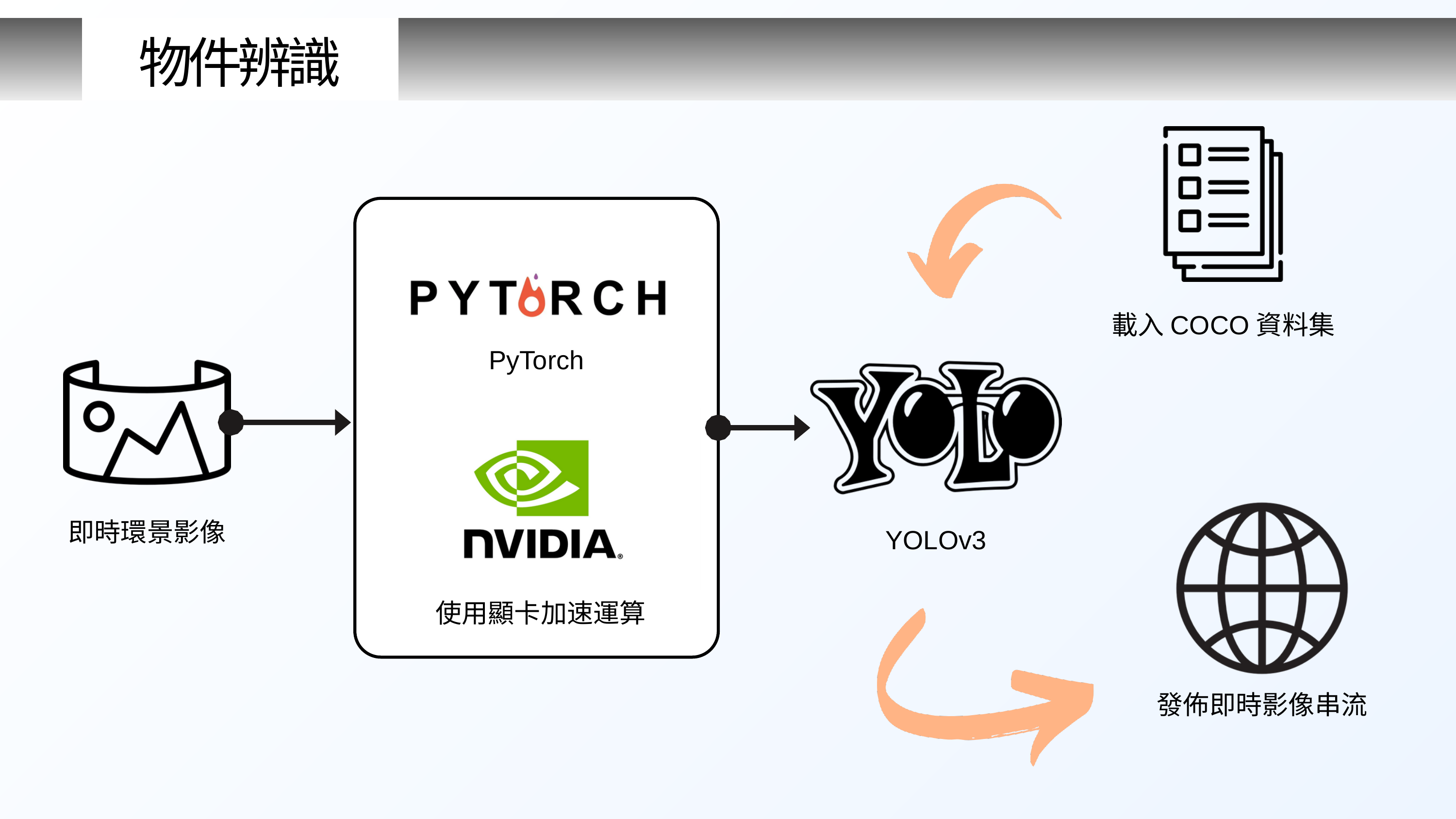

物件辨識

載入COCO資料集
PyTorch

即時環景影像
YOLOv3
使用顯卡加速運算

發佈即時影像串流